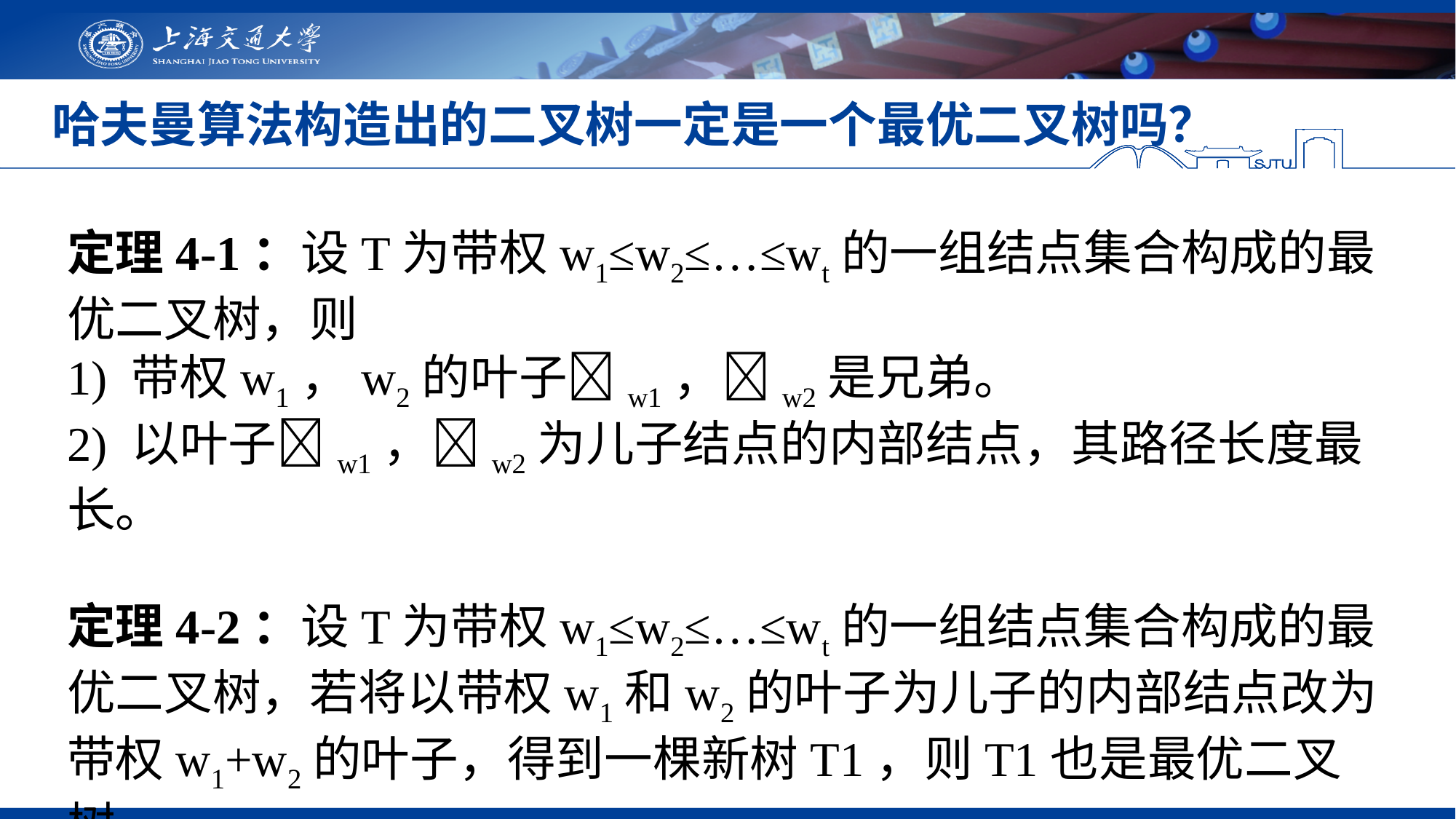

# 哈夫曼算法构造出的二叉树一定是一个最优二叉树吗？
定理4-1：设T为带权w1≤w2≤…≤wt的一组结点集合构成的最优二叉树，则
1) 带权w1，w2的叶子νw1，νw2是兄弟。
2) 以叶子νw1，νw2为儿子结点的内部结点，其路径长度最长。

定理4-2：设T为带权w1≤w2≤…≤wt的一组结点集合构成的最优二叉树，若将以带权w1和w2的叶子为儿子的内部结点改为带权w1+w2的叶子，得到一棵新树T1，则T1也是最优二叉树。